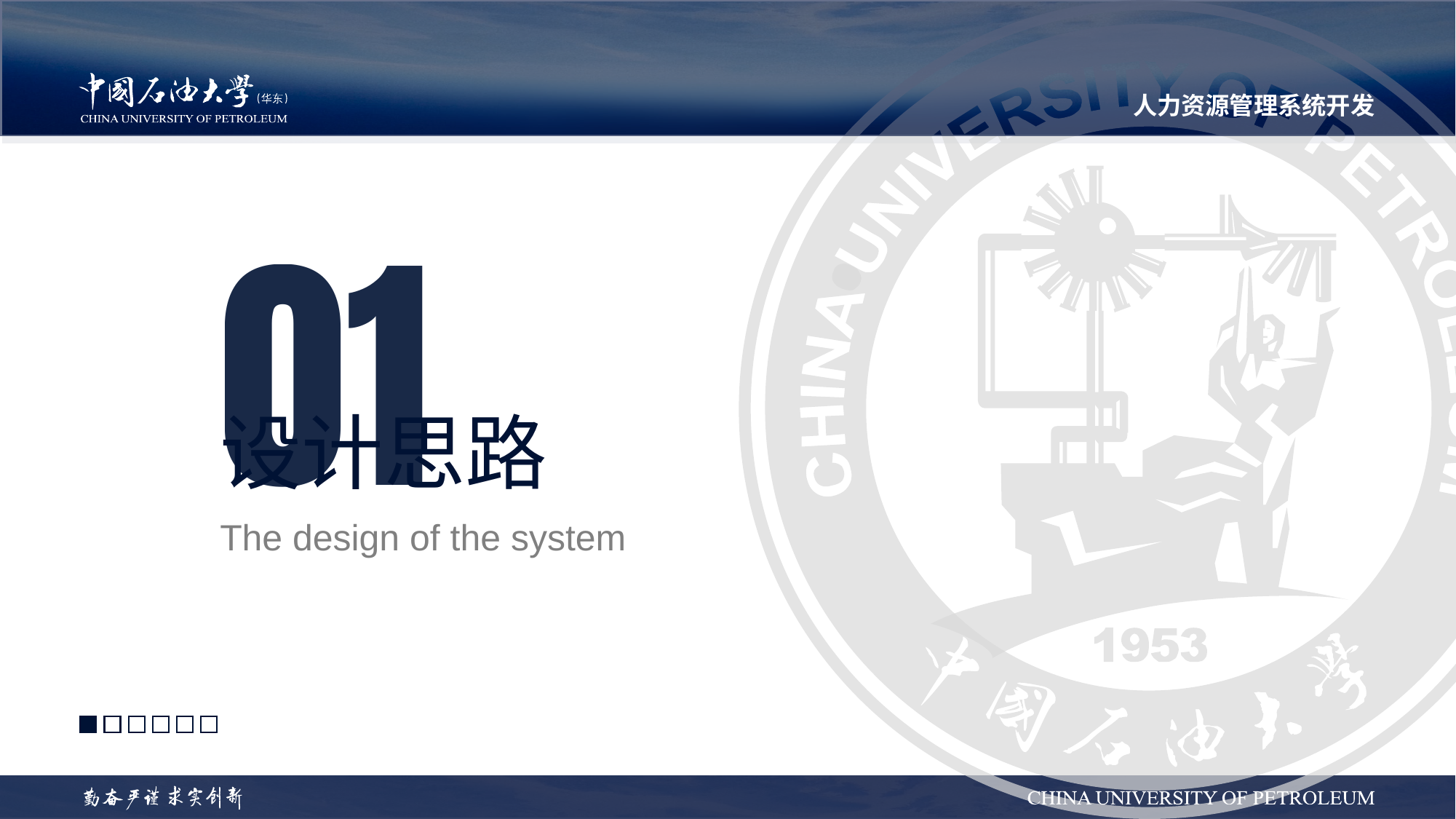

人力资源管理系统开发
01
# 设计思路
The design of the system